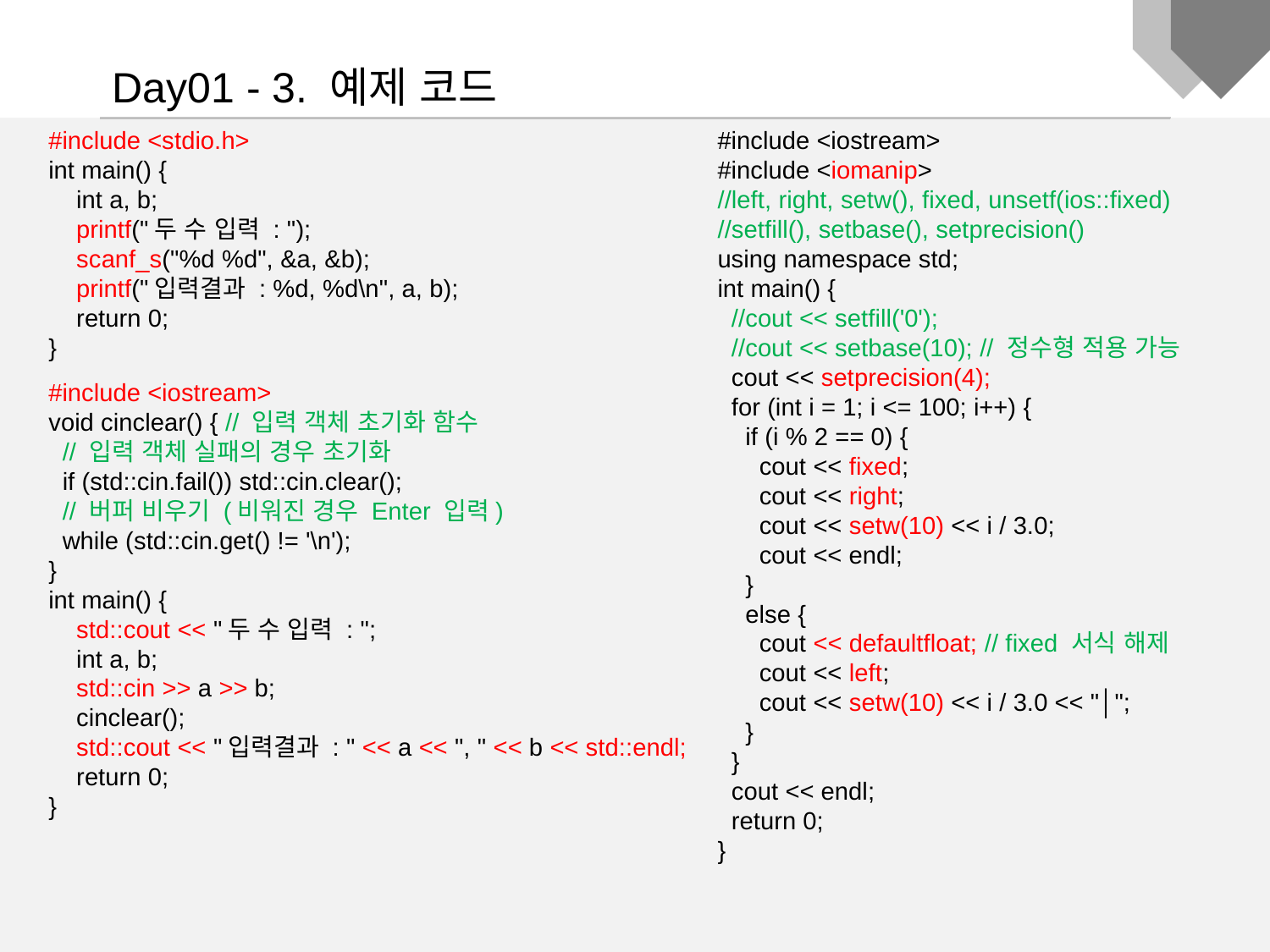

Day01 - 3. 예제 코드
#include <iostream>
#include <iomanip>
//left, right, setw(), fixed, unsetf(ios::fixed)
//setfill(), setbase(), setprecision()
using namespace std;
int main() {
  //cout << setfill('0');
  //cout << setbase(10); // 정수형 적용 가능
  cout << setprecision(4);
  for (int i = 1; i <= 100; i++) {
    if (i % 2 == 0) {
      cout << fixed;
      cout << right;
      cout << setw(10) << i / 3.0;
      cout << endl;
    }
    else {
      cout << defaultfloat; // fixed 서식 해제
      cout << left;
      cout << setw(10) << i / 3.0 << "│";
    }
  }
  cout << endl;
  return 0;
}
#include <stdio.h>
int main() {
    int a, b;
    printf("두 수 입력 : ");
    scanf_s("%d %d", &a, &b);
    printf("입력결과 : %d, %d\n", a, b);
    return 0;
}
#include <iostream>
void cinclear() { // 입력 객체 초기화 함수
  // 입력 객체 실패의 경우 초기화
  if (std::cin.fail()) std::cin.clear();
  // 버퍼 비우기 (비워진 경우 Enter 입력)
  while (std::cin.get() != '\n');
}
int main() {
    std::cout << "두 수 입력 : ";
    int a, b;
    std::cin >> a >> b;
    cinclear();
    std::cout << "입력결과 : " << a << ", " << b << std::endl;
    return 0;
}